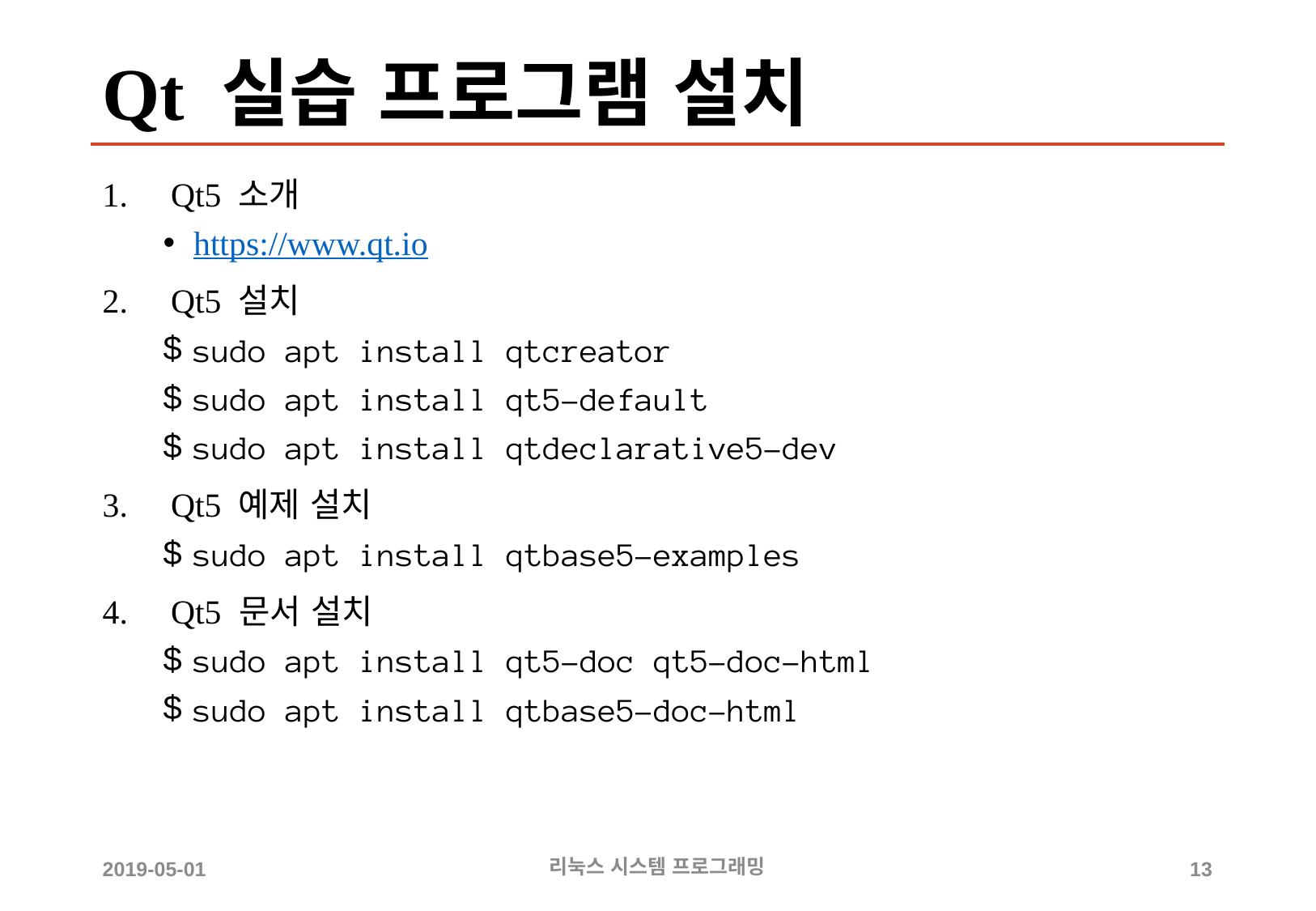

# Qt 실습 프로그램 설치
Qt5 소개
https://www.qt.io
Qt5 설치
sudo apt install qtcreator
sudo apt install qt5-default
sudo apt install qtdeclarative5-dev
Qt5 예제 설치
sudo apt install qtbase5-examples
Qt5 문서 설치
sudo apt install qt5-doc qt5-doc-html
sudo apt install qtbase5-doc-html
2019-05-01
리눅스 시스템 프로그래밍
13